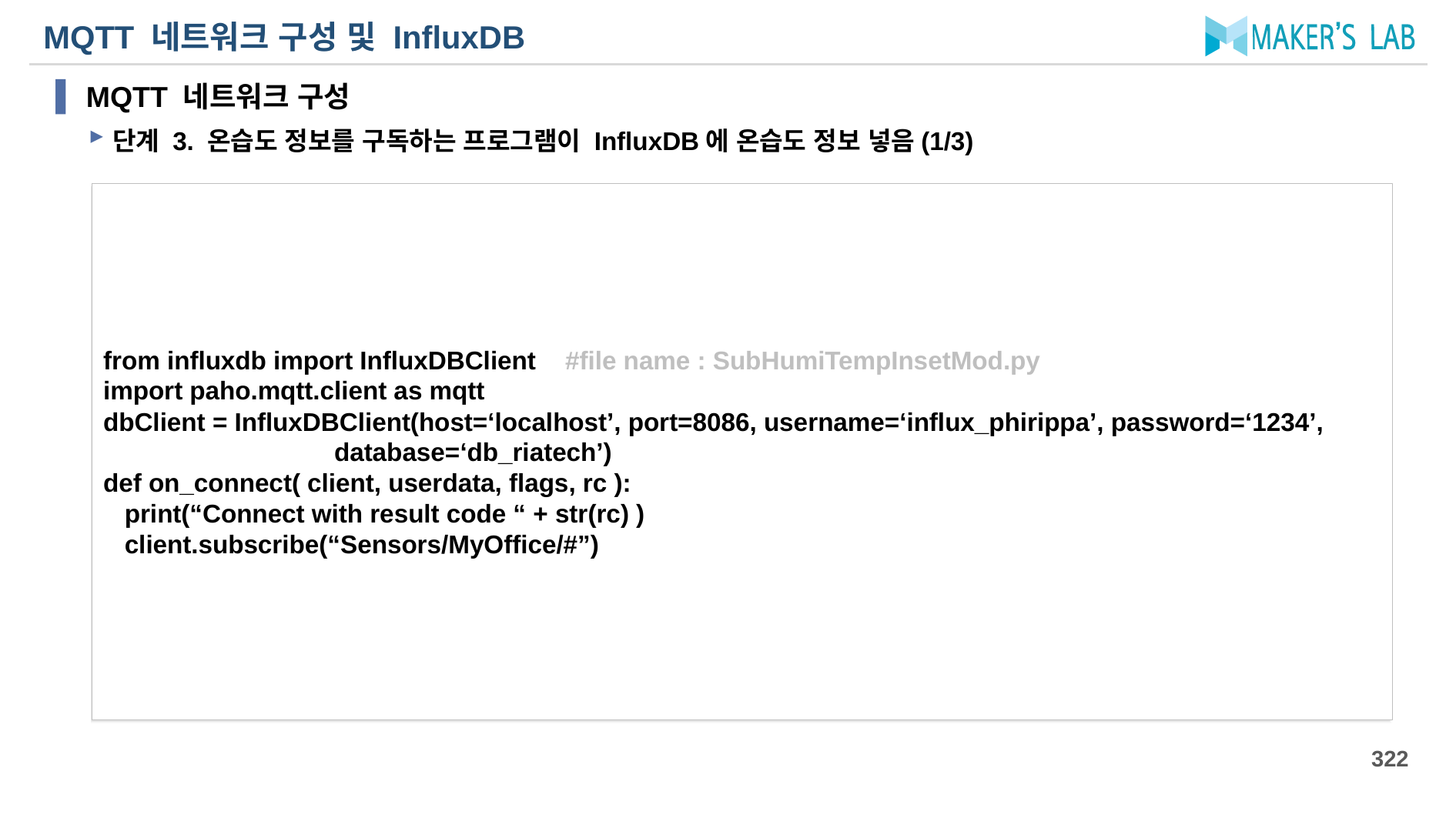

# MQTT 네트워크 구성 및 InfluxDB
MQTT 네트워크 구성
단계 3. 온습도 정보를 구독하는 프로그램이 InfluxDB에 온습도 정보 넣음(1/3)
from influxdb import InfluxDBClient	#file name : SubHumiTempInsetMod.py
import paho.mqtt.client as mqtt
dbClient = InfluxDBClient(host=‘localhost’, port=8086, username=‘influx_phirippa’, password=‘1234’,
		database=‘db_riatech’)
def on_connect( client, userdata, flags, rc ):
   print(“Connect with result code “ + str(rc) )
   client.subscribe(“Sensors/MyOffice/#”)
322